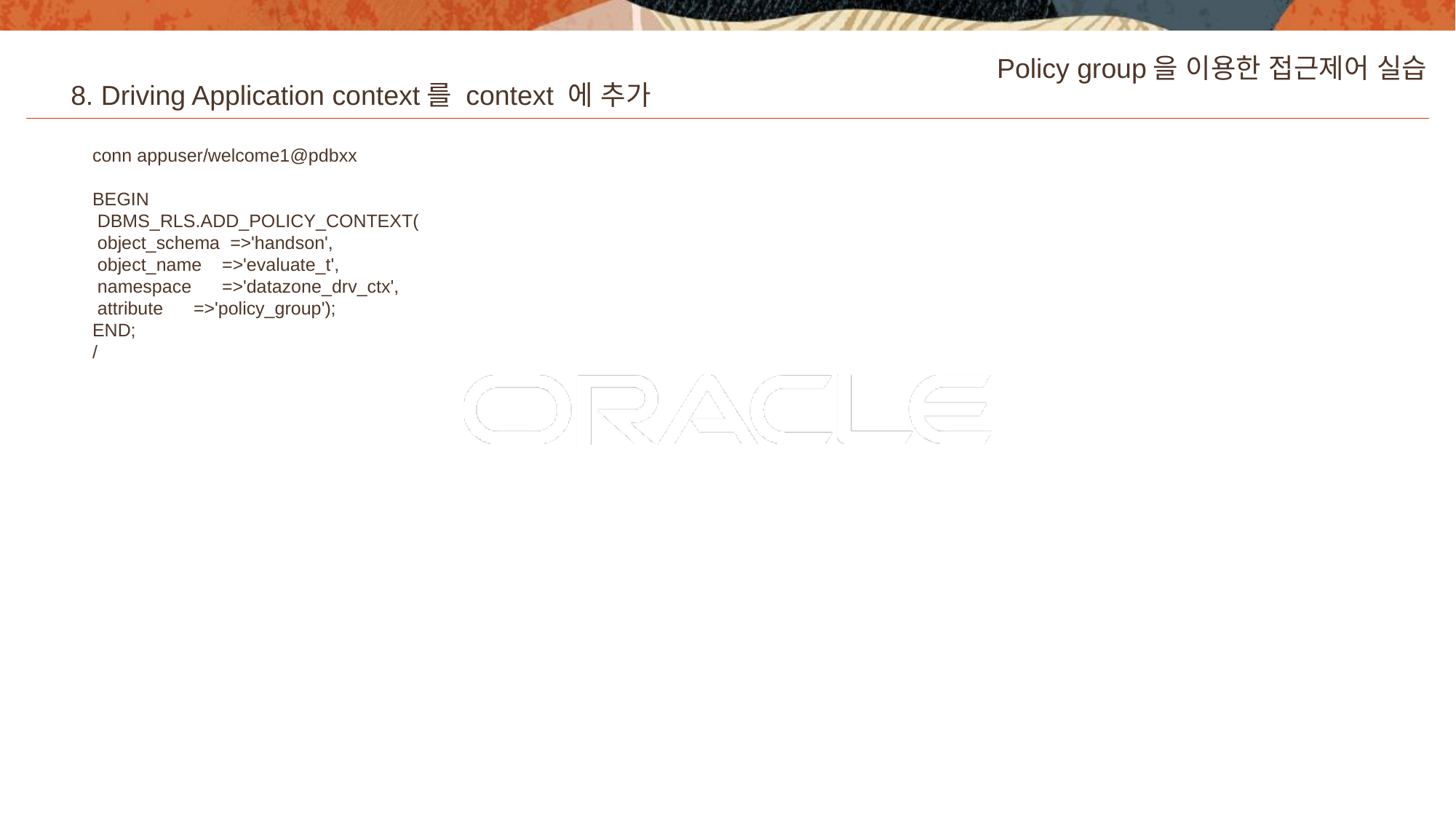

Policy group을 이용한 접근제어 실습
8. Driving Application context를 context 에 추가
conn appuser/welcome1@pdbxx

BEGIN
 DBMS_RLS.ADD_POLICY_CONTEXT(
 object_schema  =>'handson',
 object_name    =>'evaluate_t',
 namespace      =>'datazone_drv_ctx',
 attribute      =>'policy_group');
END;
/
46
Copyright © 2020, Oracle and/or its affiliates. All rights reserved.